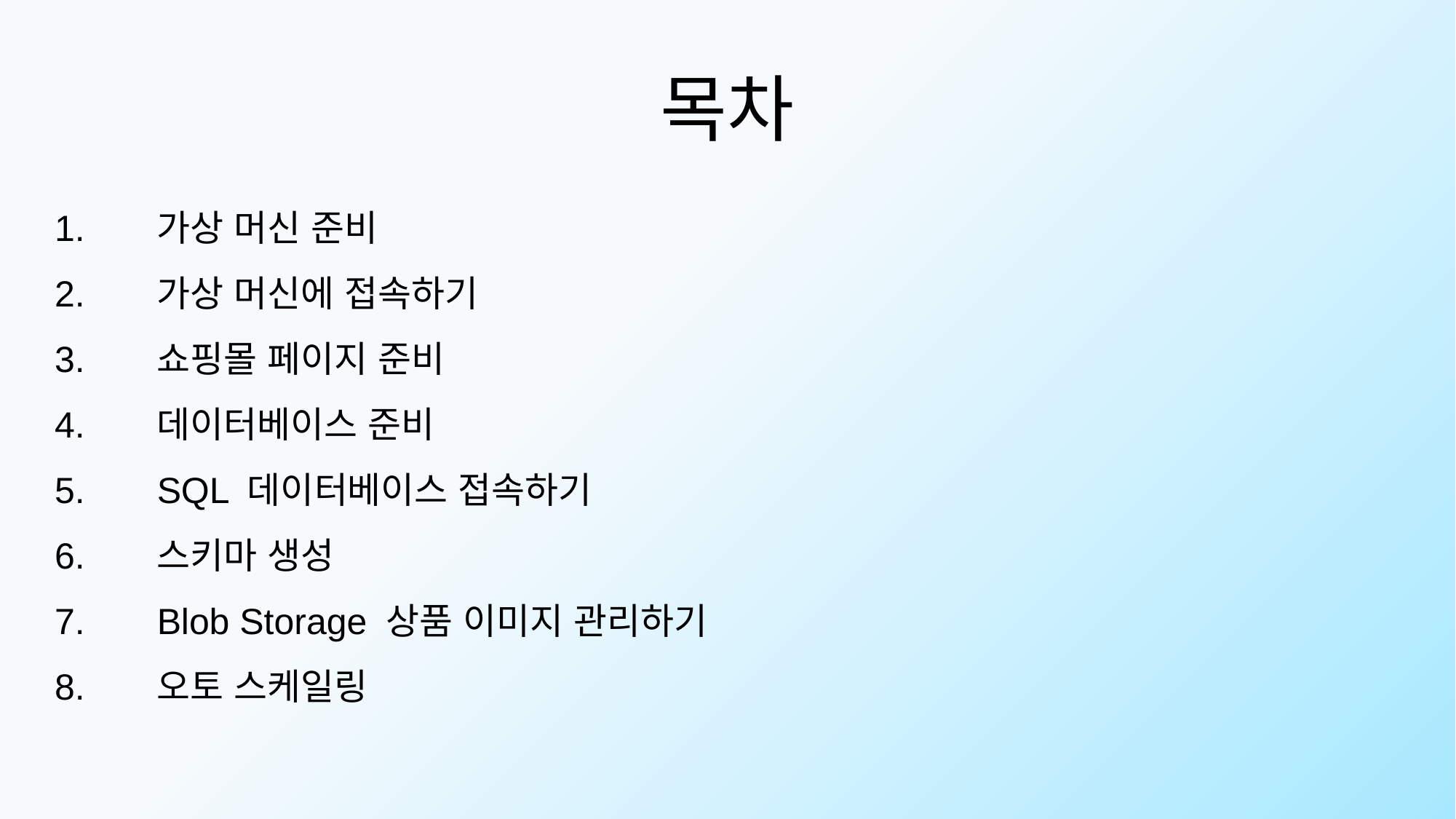

목차
가상 머신 준비
가상 머신에 접속하기
쇼핑몰 페이지 준비
데이터베이스 준비
SQL 데이터베이스 접속하기
스키마 생성
Blob Storage 상품 이미지 관리하기
오토 스케일링